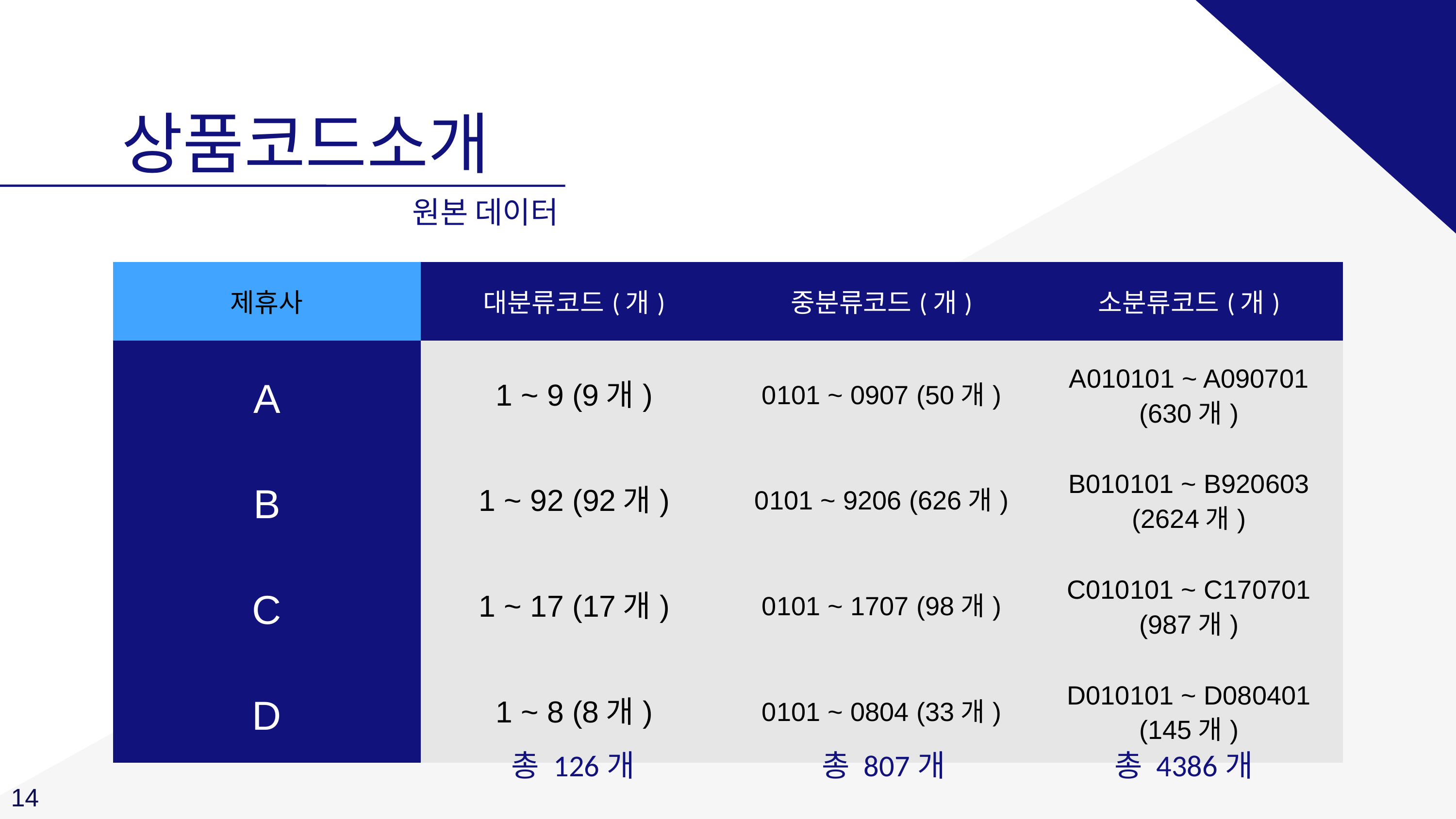

상품코드소개

원본 데이터
| 제휴사 | 대분류코드(개) | 중분류코드(개) | 소분류코드(개) |
| --- | --- | --- | --- |
| A | 1 ~ 9 (9개) | 0101 ~ 0907 (50개) | A010101 ~ A090701 (630개) |
| B | 1 ~ 92 (92개) | 0101 ~ 9206 (626개) | B010101 ~ B920603 (2624개) |
| C | 1 ~ 17 (17개) | 0101 ~ 1707 (98개) | C010101 ~ C170701 (987개) |
| D | 1 ~ 8 (8개) | 0101 ~ 0804 (33개) | D010101 ~ D080401 (145개) |
총 126개
총 807개
총 4386개
14